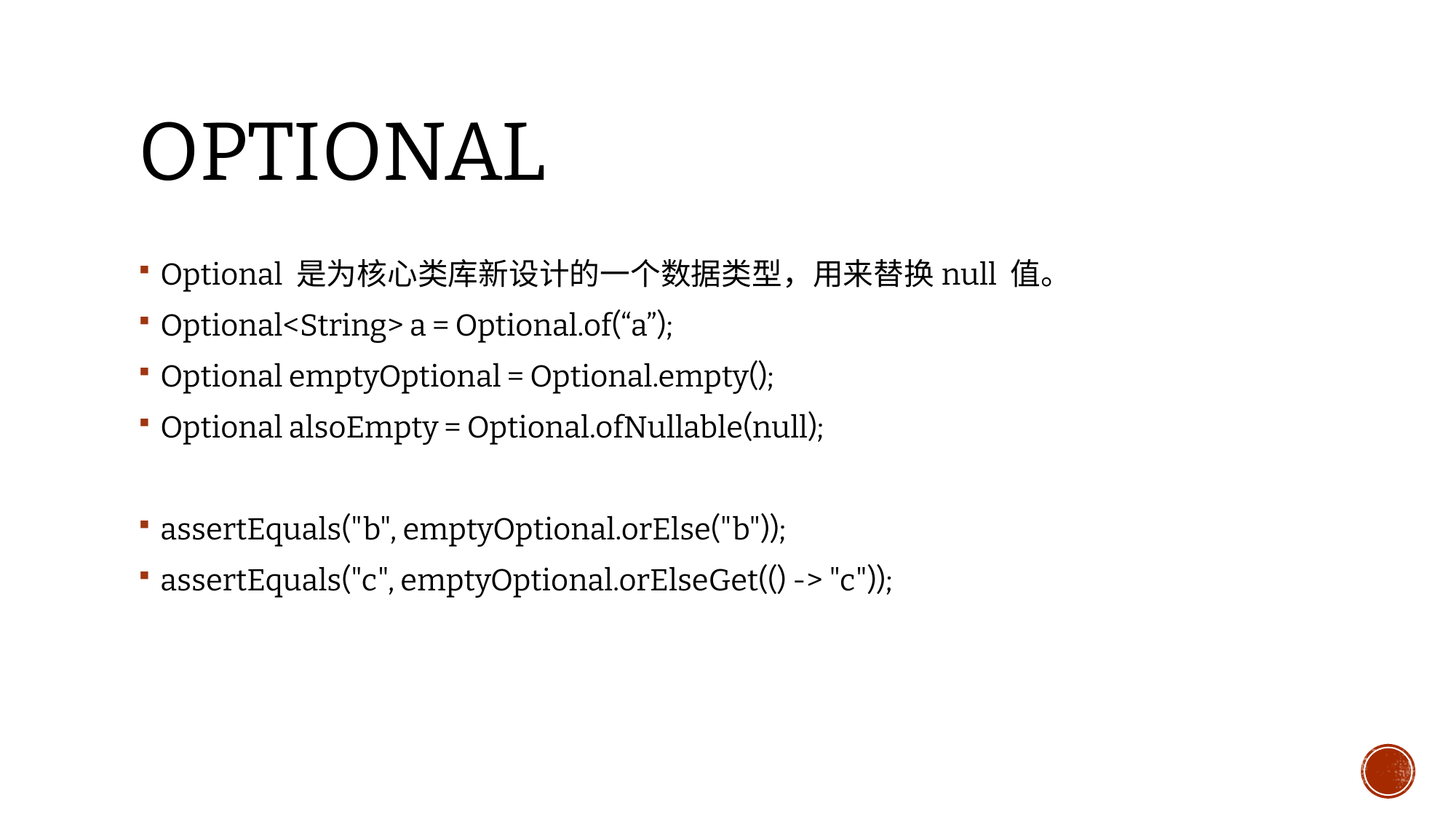

# Optional
Optional 是为核心类库新设计的一个数据类型，用来替换null 值。
Optional<String> a = Optional.of(“a”);
Optional emptyOptional = Optional.empty();
Optional alsoEmpty = Optional.ofNullable(null);

assertEquals("b", emptyOptional.orElse("b"));
assertEquals("c", emptyOptional.orElseGet(() -> "c"));